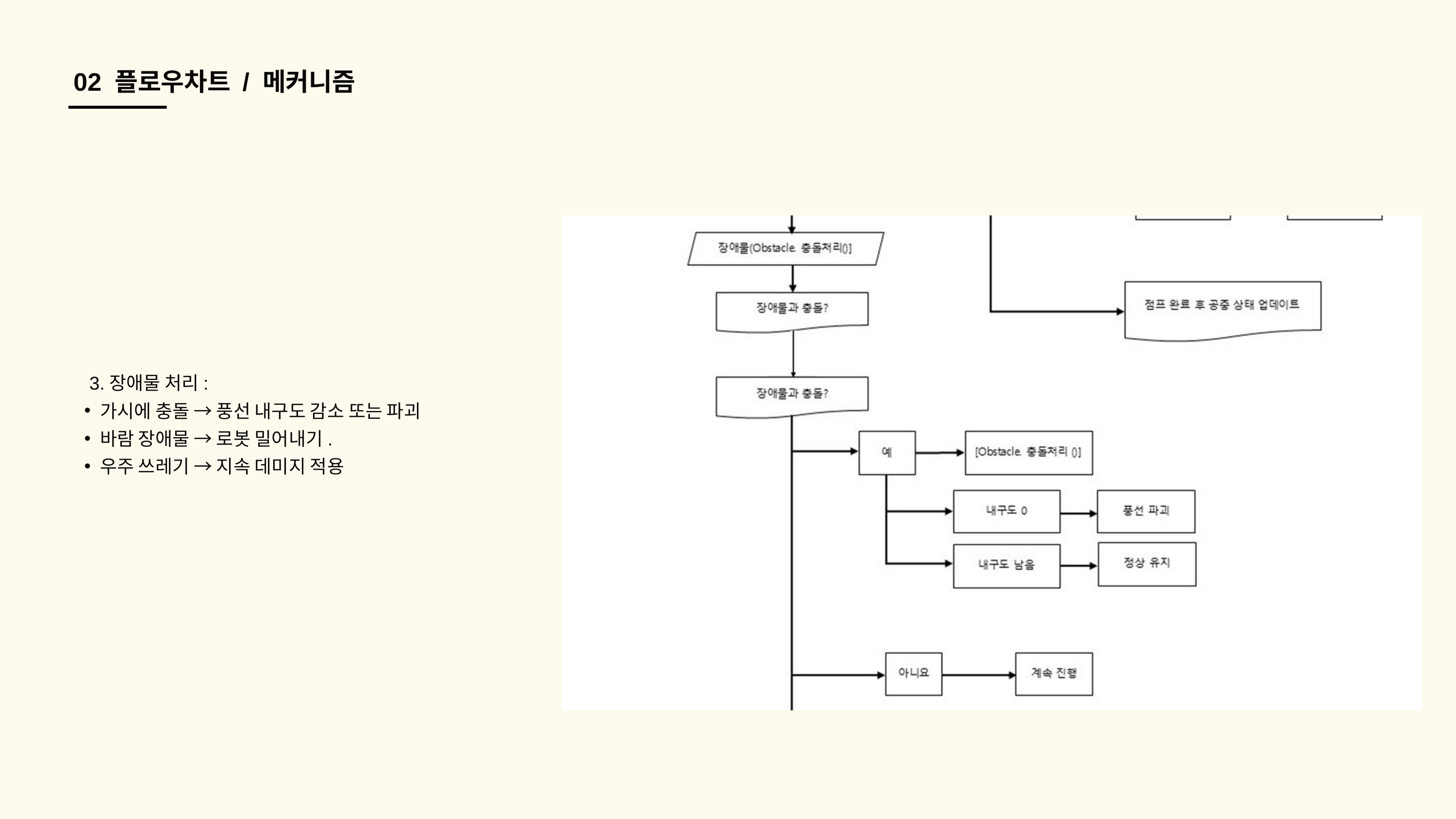

02 플로우차트 / 메커니즘

    3.장애물 처리:
가시에 충돌 → 풍선 내구도 감소 또는 파괴
바람 장애물 → 로봇 밀어내기.
우주 쓰레기 → 지속 데미지 적용